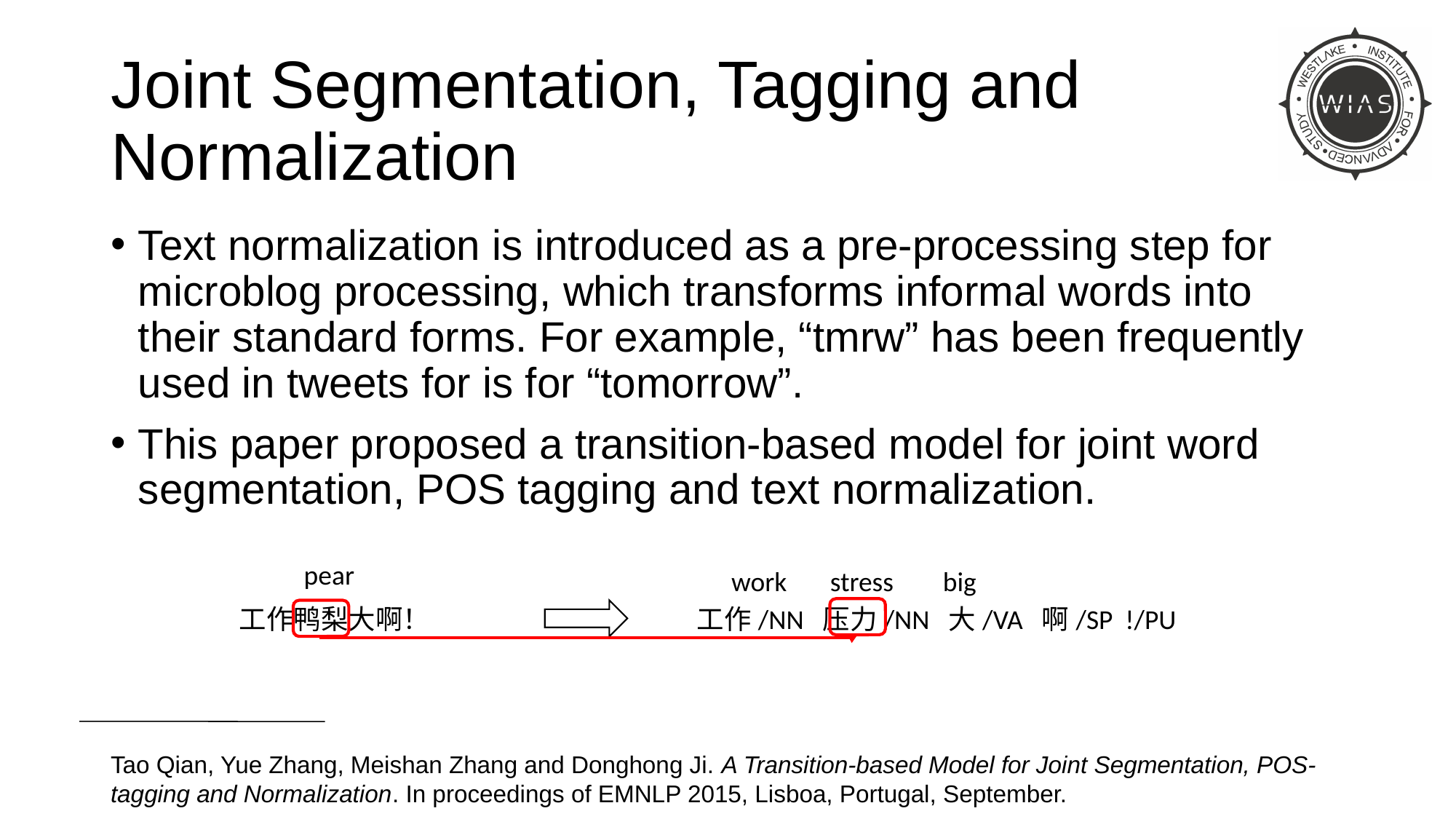

# Joint Segmentation, Tagging and Normalization
Text normalization is introduced as a pre-processing step for microblog processing, which transforms informal words into their standard forms. For example, “tmrw” has been frequently used in tweets for is for “tomorrow”.
This paper proposed a transition-based model for joint word segmentation, POS tagging and text normalization.
pear
work       stress        big
工作鸭梨大啊！
工作/NN  压力/NN  大/VA  啊/SP  !/PU

Tao Qian, Yue Zhang, Meishan Zhang and Donghong Ji. A Transition-based Model for Joint Segmentation, POS-tagging and Normalization. In proceedings of EMNLP 2015, Lisboa, Portugal, September.